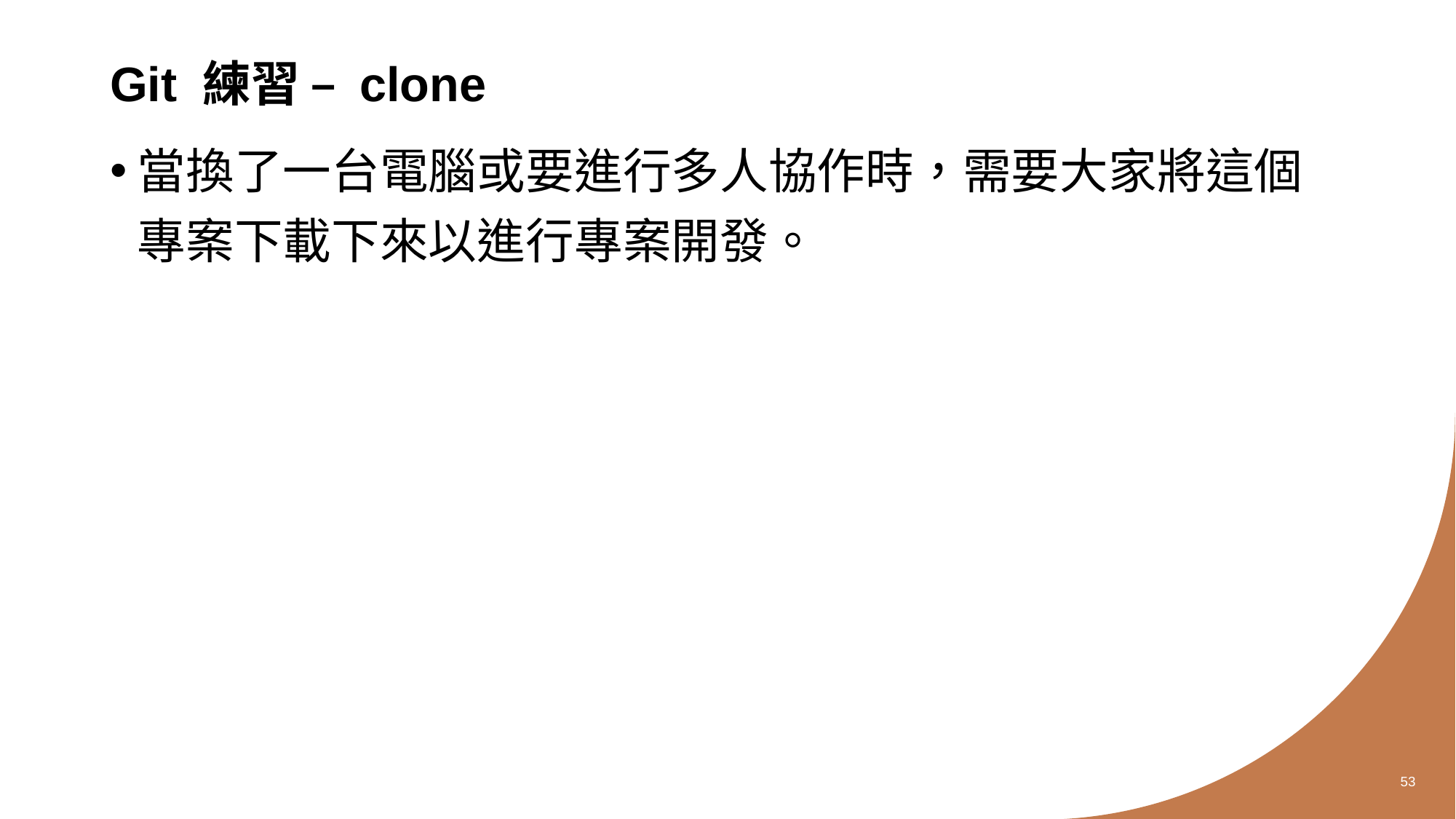

# Git 練習 – clone
當換了一台電腦或要進行多人協作時，需要大家將這個專案下載下來以進行專案開發。
53